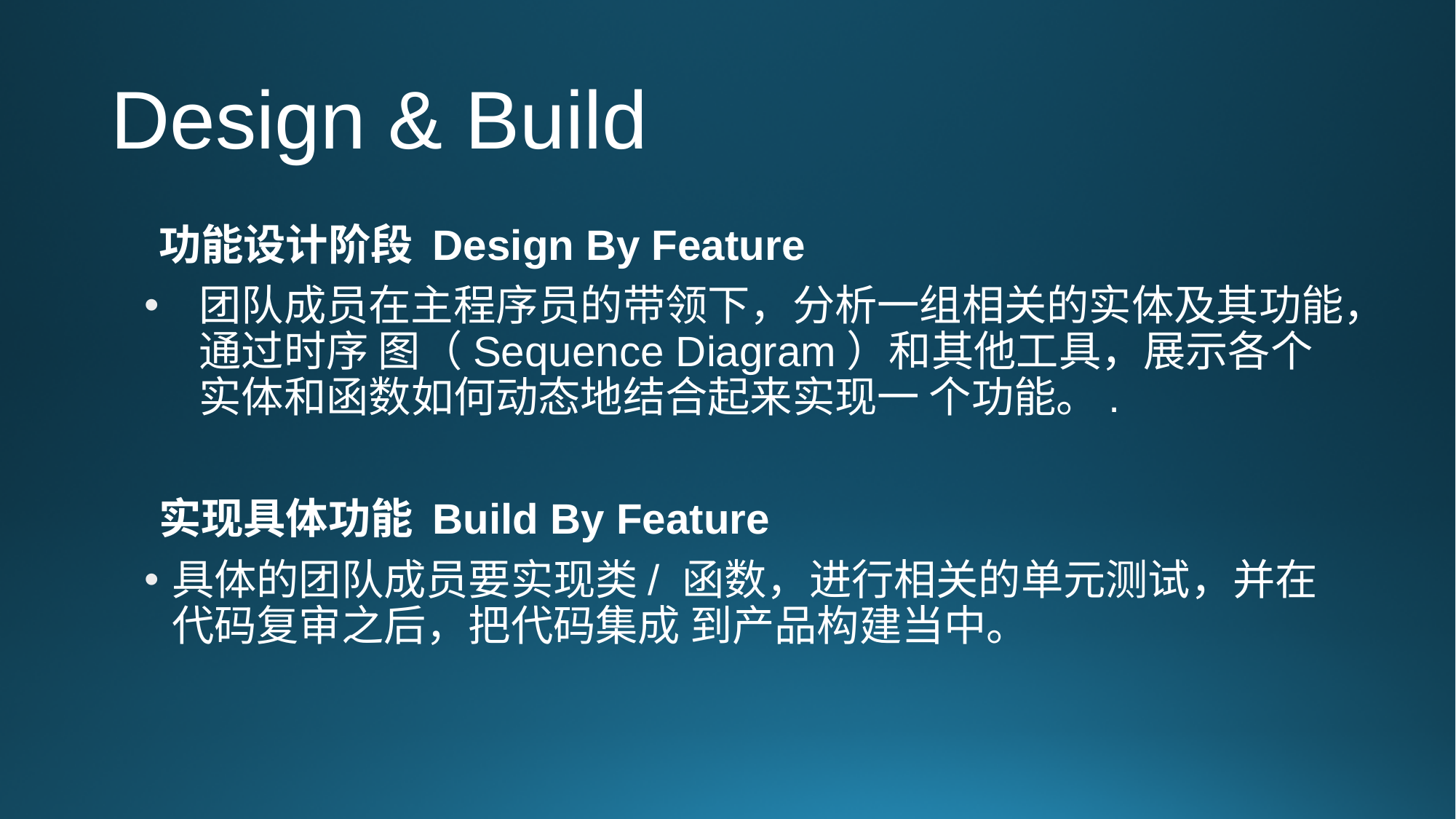

# Design & Build
功能设计阶段 Design By Feature
团队成员在主程序员的带领下，分析一组相关的实体及其功能，通过时序 图（Sequence Diagram）和其他工具，展示各个实体和函数如何动态地结合起来实现一 个功能。.

实现具体功能 Build By Feature
具体的团队成员要实现类/ 函数，进行相关的单元测试，并在代码复审之后，把代码集成 到产品构建当中。